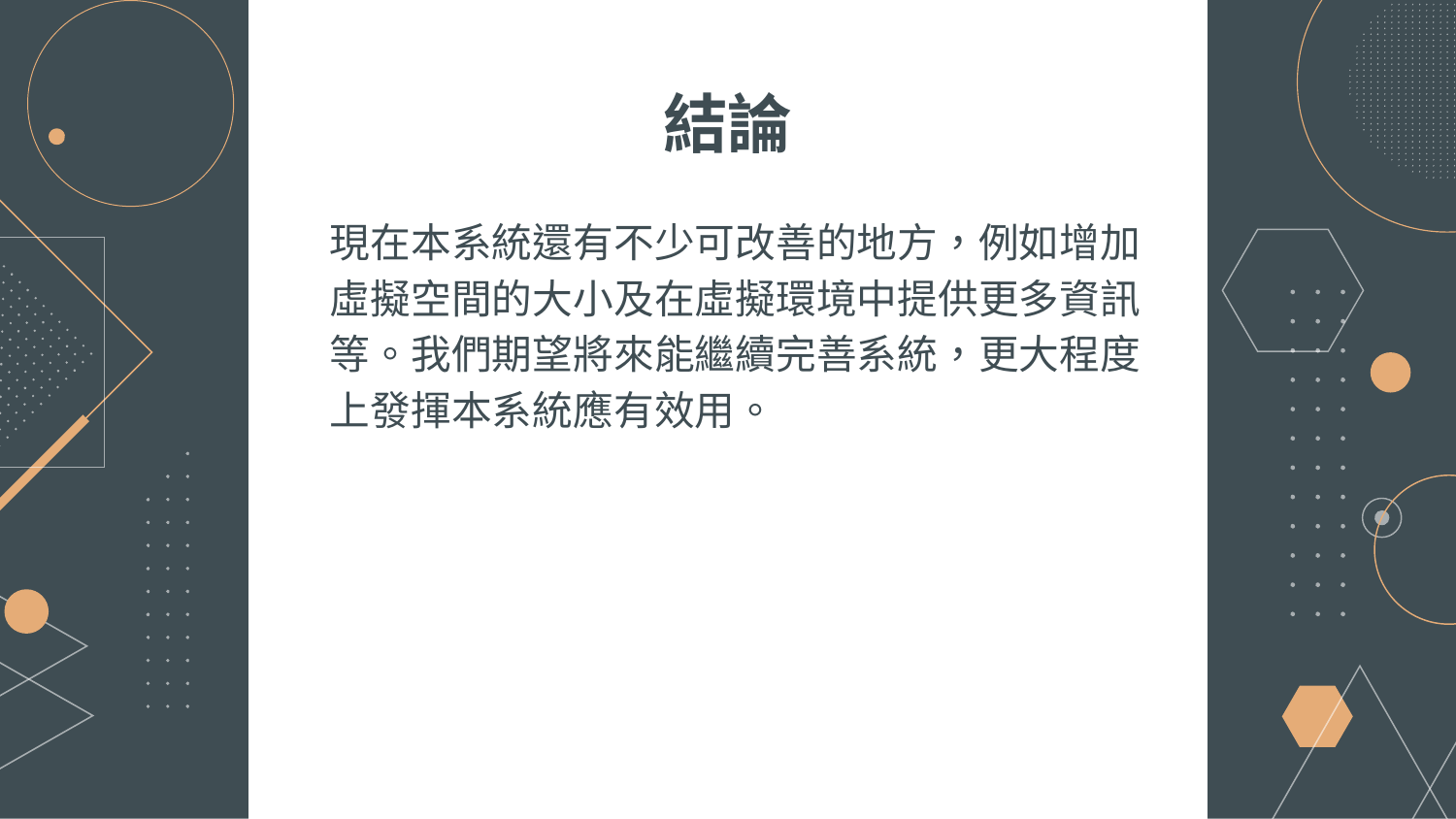

# 結論
現在本系統還有不少可改善的地方，例如增加虛擬空間的大小及在虛擬環境中提供更多資訊等。我們期望將來能繼續完善系統，更大程度上發揮本系統應有效用。